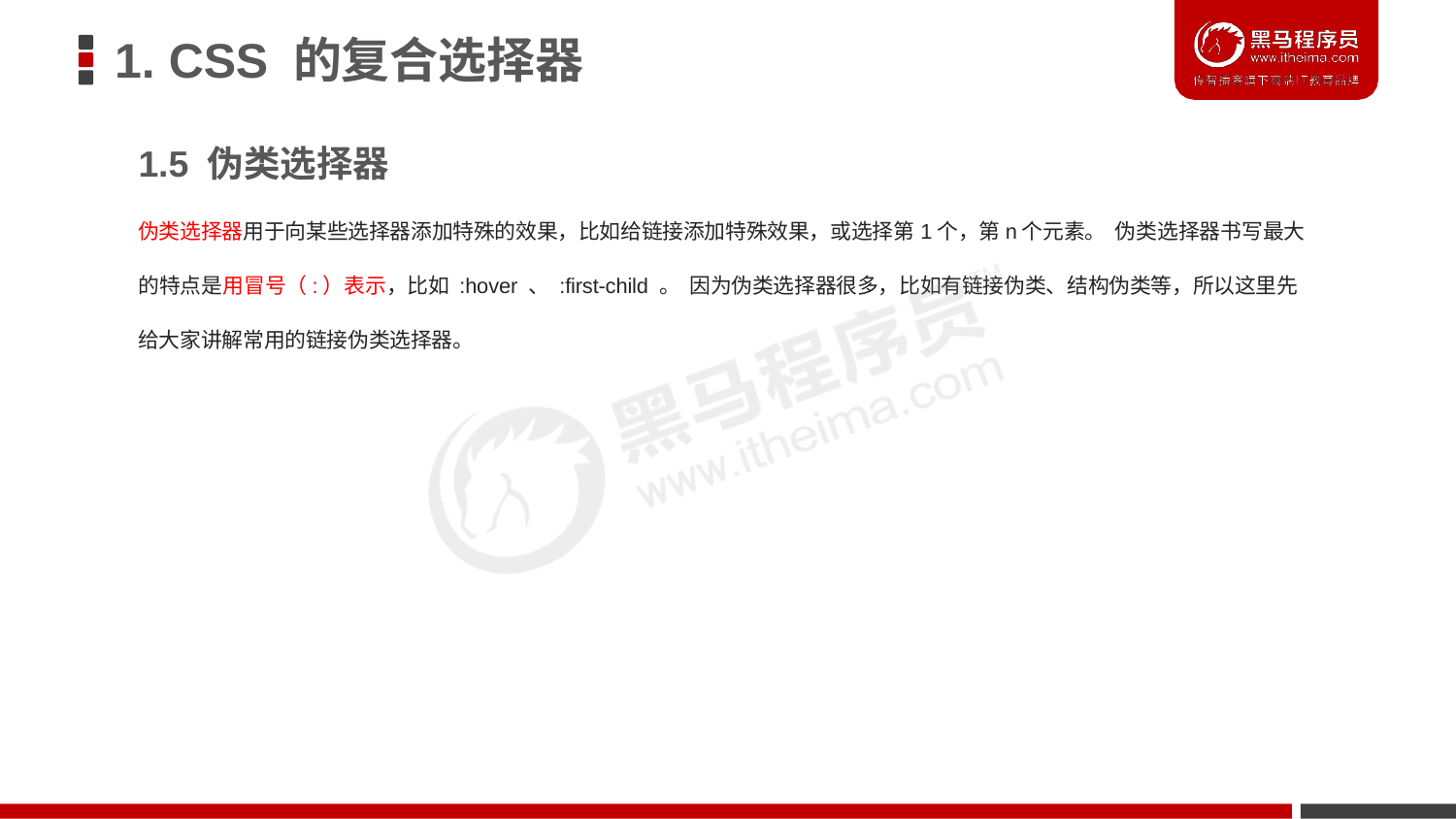

# 1. CSS 的复合选择器
1.5 伪类选择器
伪类选择器用于向某些选择器添加特殊的效果，比如给链接添加特殊效果，或选择第1个，第n个元素。  伪类选择器书写最大的特点是用冒号（:）表示，比如 :hover 、 :first-child 。  因为伪类选择器很多，比如有链接伪类、结构伪类等，所以这里先给大家讲解常用的链接伪类选择器。